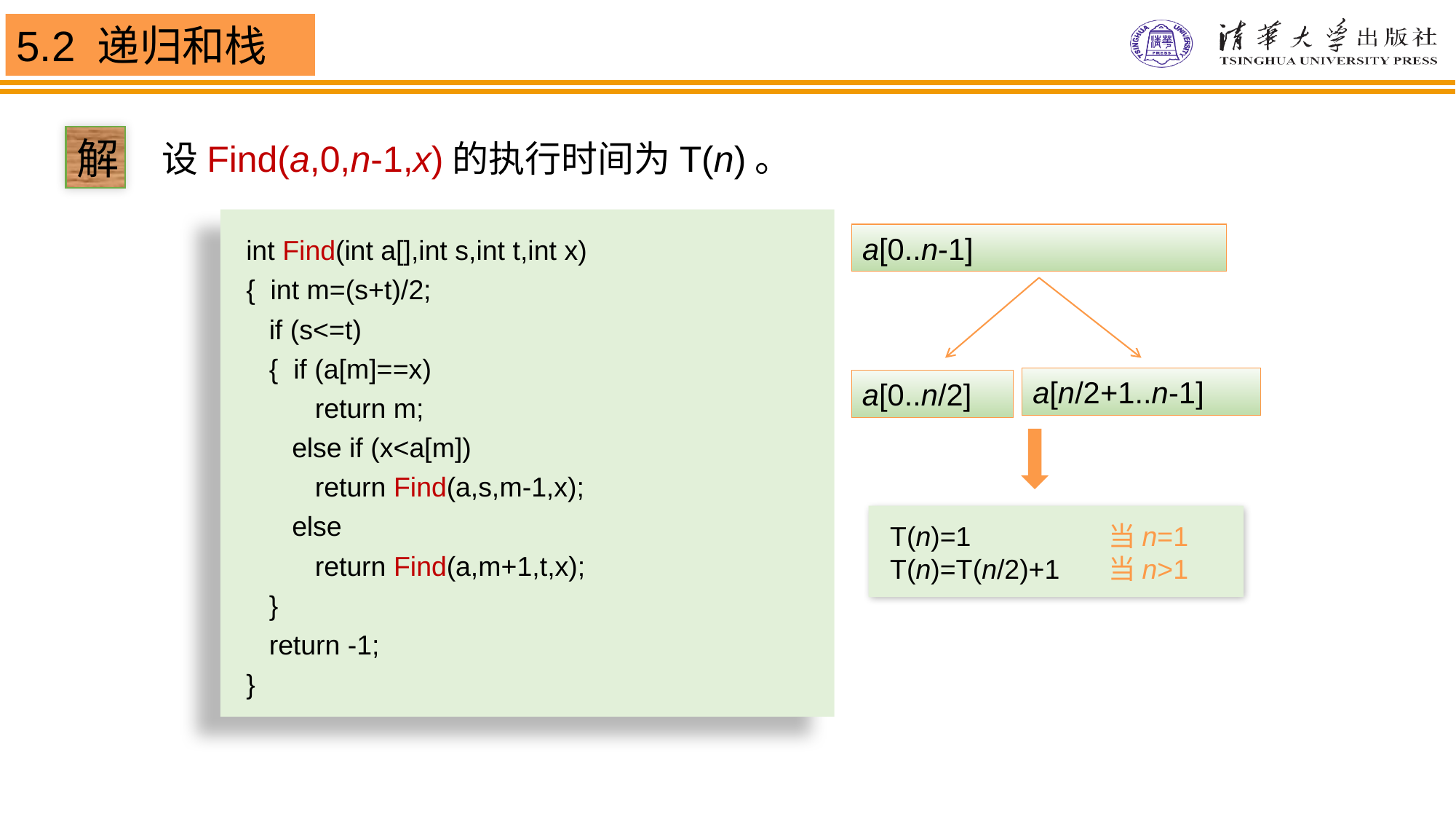

解
设Find(a,0,n-1,x)的执行时间为T(n)。
int Find(int a[],int s,int t,int x)
{  int m=(s+t)/2;
   if (s<=t)
   {  if (a[m]==x)
         return m;
      else if (x<a[m])
         return Find(a,s,m-1,x);
      else
         return Find(a,m+1,t,x);
   }
   return -1;
}
a[0..n-1]
a[n/2+1..n-1]
a[0..n/2]

T(n)=1		当n=1
T(n)=T(n/2)+1	当n>1